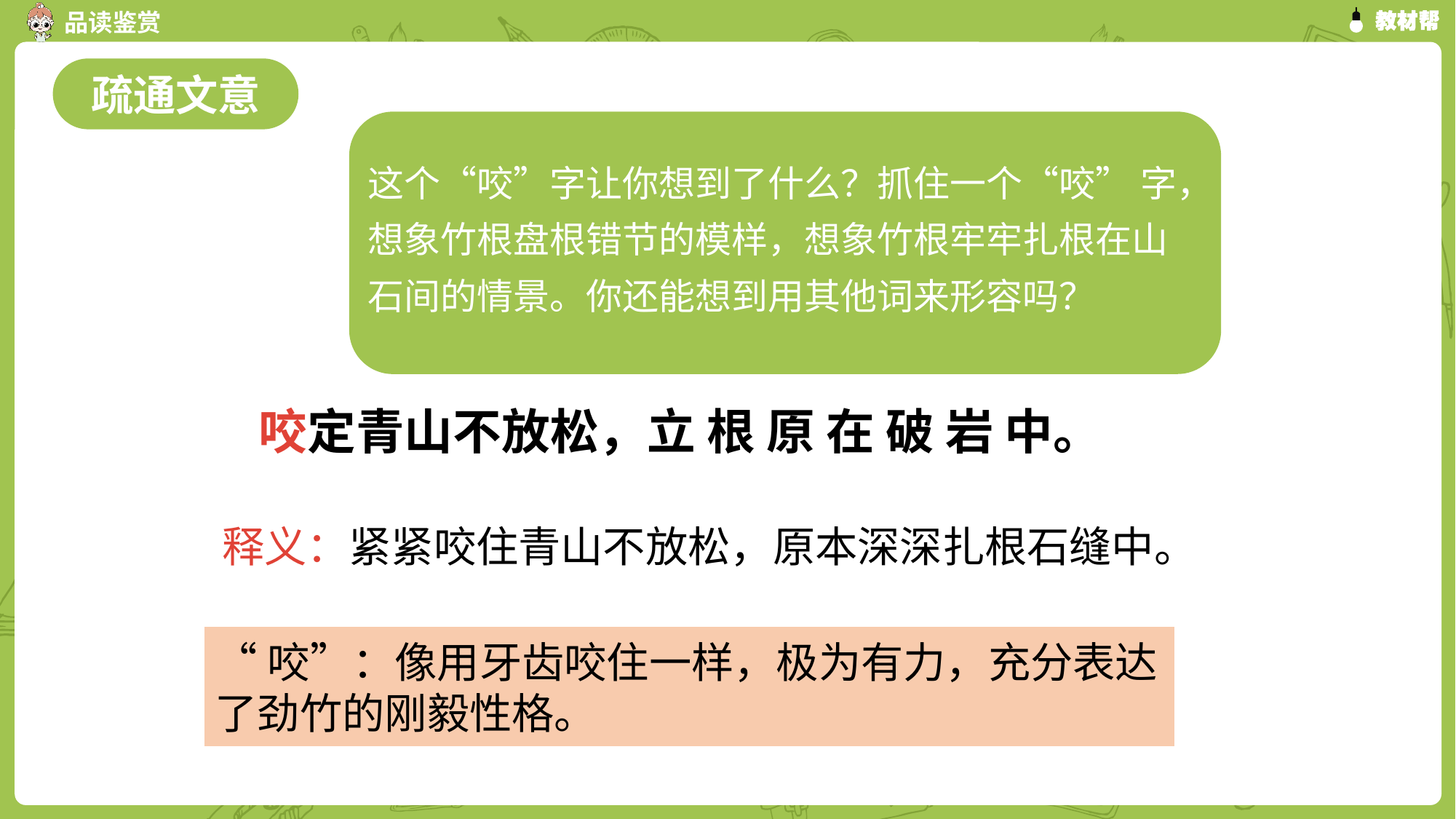

疏通文意

这个“咬”字让你想到了什么？抓住一个“咬” 字，想象竹根盘根错节的模样，想象竹根牢牢扎根在山石间的情景。你还能想到用其他词来形容吗？
咬定青山不放松，立 根 原 在 破 岩 中。

释义：紧紧咬住青山不放松，原本深深扎根石缝中。
“咬”：像用牙齿咬住一样，极为有力，充分表达了劲竹的刚毅性格。